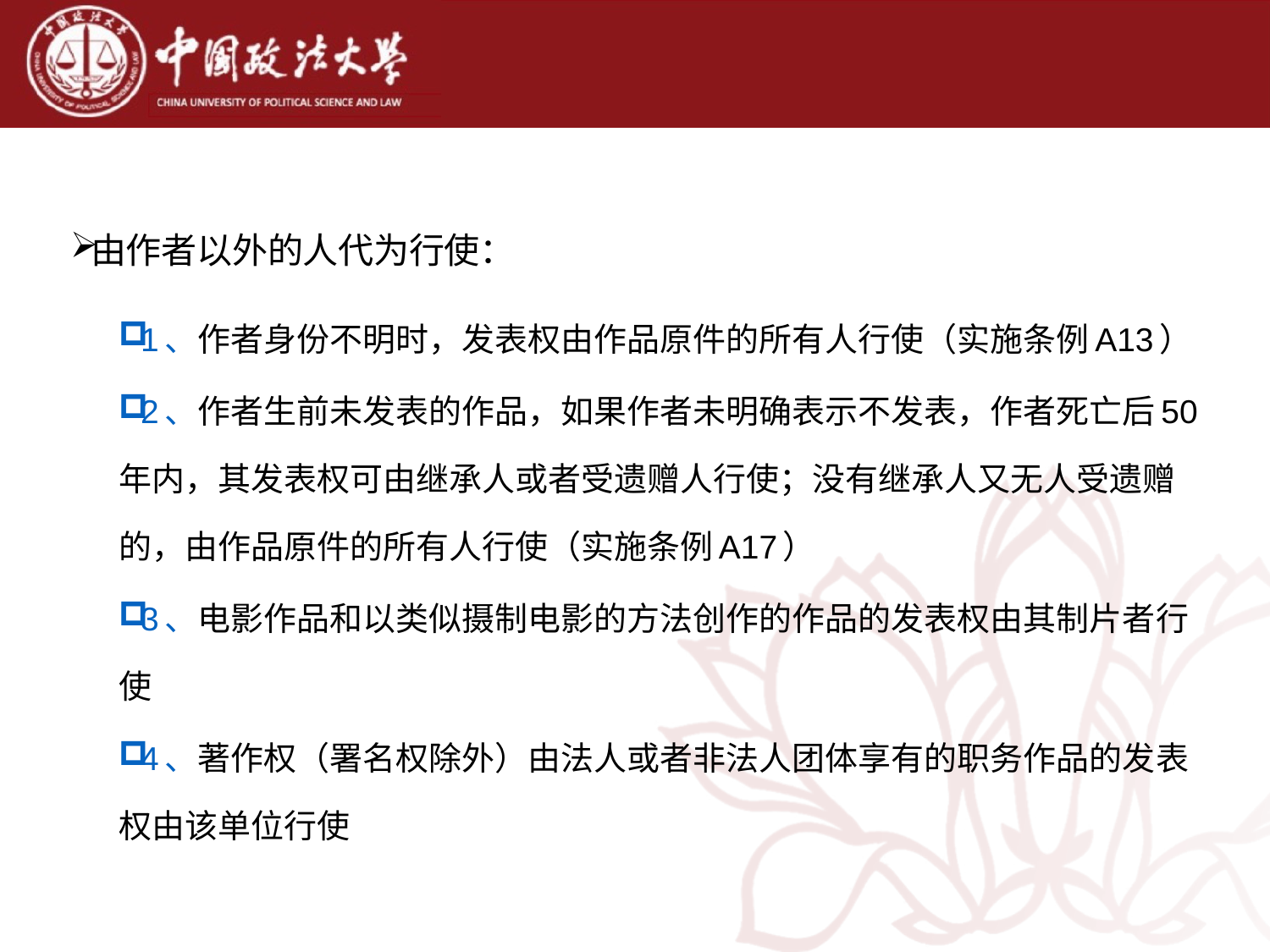

由作者以外的人代为行使：
1、作者身份不明时，发表权由作品原件的所有人行使（实施条例A13）
2、作者生前未发表的作品，如果作者未明确表示不发表，作者死亡后50年内，其发表权可由继承人或者受遗赠人行使；没有继承人又无人受遗赠的，由作品原件的所有人行使（实施条例A17）
3、电影作品和以类似摄制电影的方法创作的作品的发表权由其制片者行使
4、著作权（署名权除外）由法人或者非法人团体享有的职务作品的发表权由该单位行使